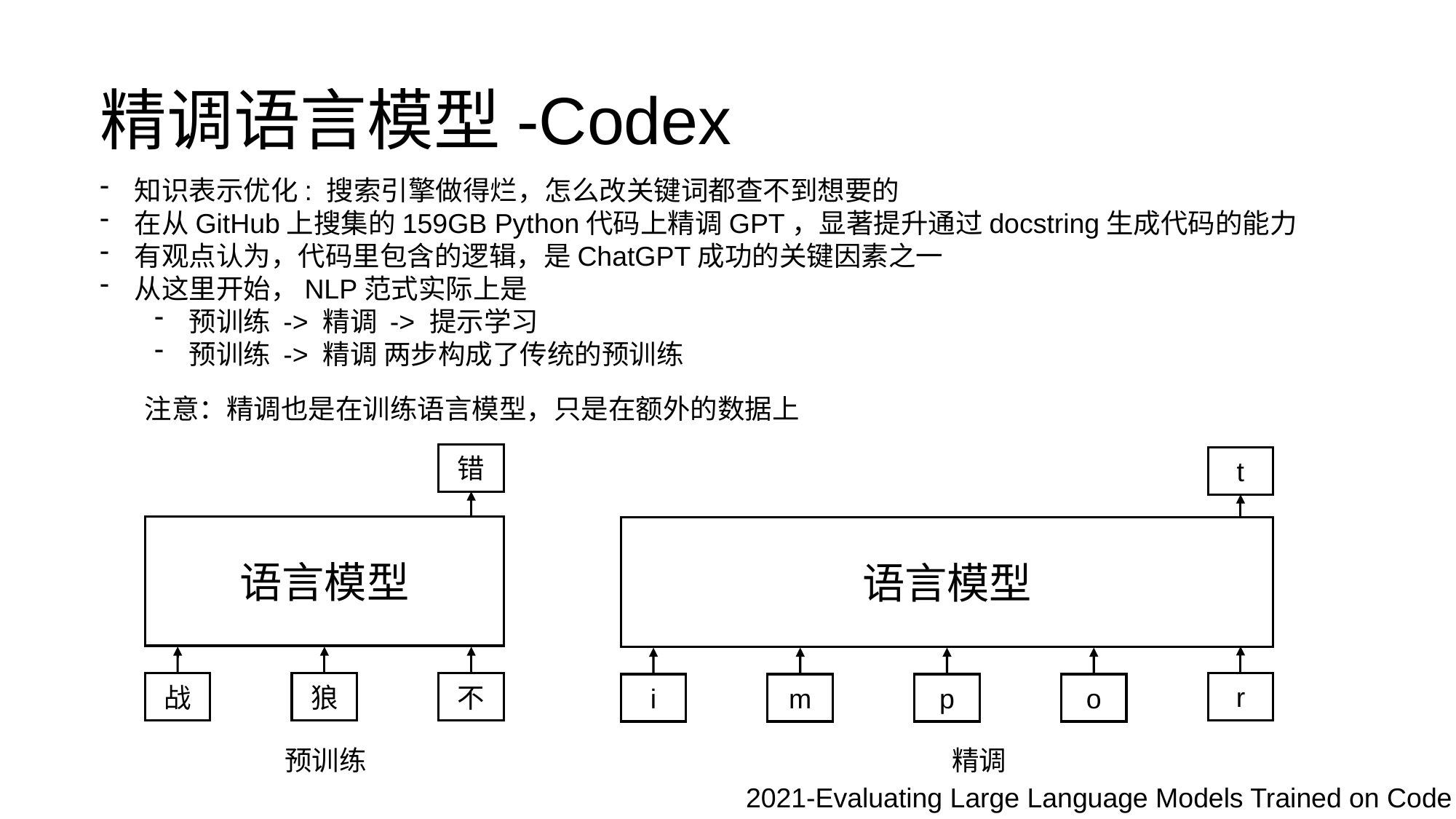

# 精调语言模型-Codex
知识表示优化: 搜索引擎做得烂，怎么改关键词都查不到想要的
在从GitHub上搜集的159GB Python代码上精调GPT，显著提升通过docstring生成代码的能力
有观点认为，代码里包含的逻辑，是ChatGPT成功的关键因素之一
从这里开始，NLP范式实际上是
预训练 -> 精调 -> 提示学习
预训练 -> 精调 两步构成了传统的预训练
注意：精调也是在训练语言模型，只是在额外的数据上
错
t
语言模型
语言模型
r
战
狼
不
i
m
p
o
预训练
精调
2021-Evaluating Large Language Models Trained on Code